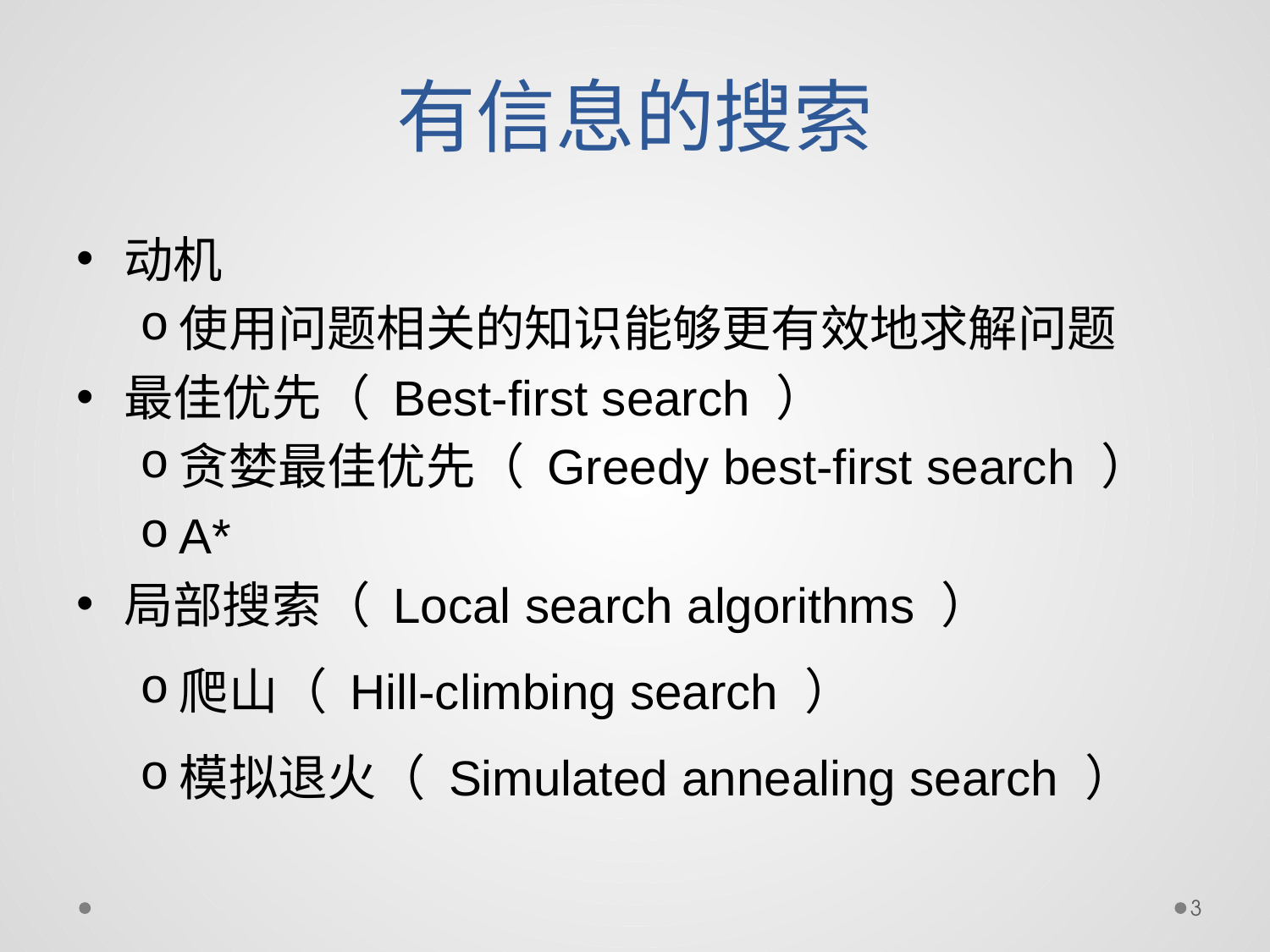

# 有信息的搜索
动机
使用问题相关的知识能够更有效地求解问题
最佳优先（ Best-first search ）
贪婪最佳优先（ Greedy best-first search ）
A*
局部搜索（ Local search algorithms ）
爬山（ Hill-climbing search ）
模拟退火（ Simulated annealing search ）
3